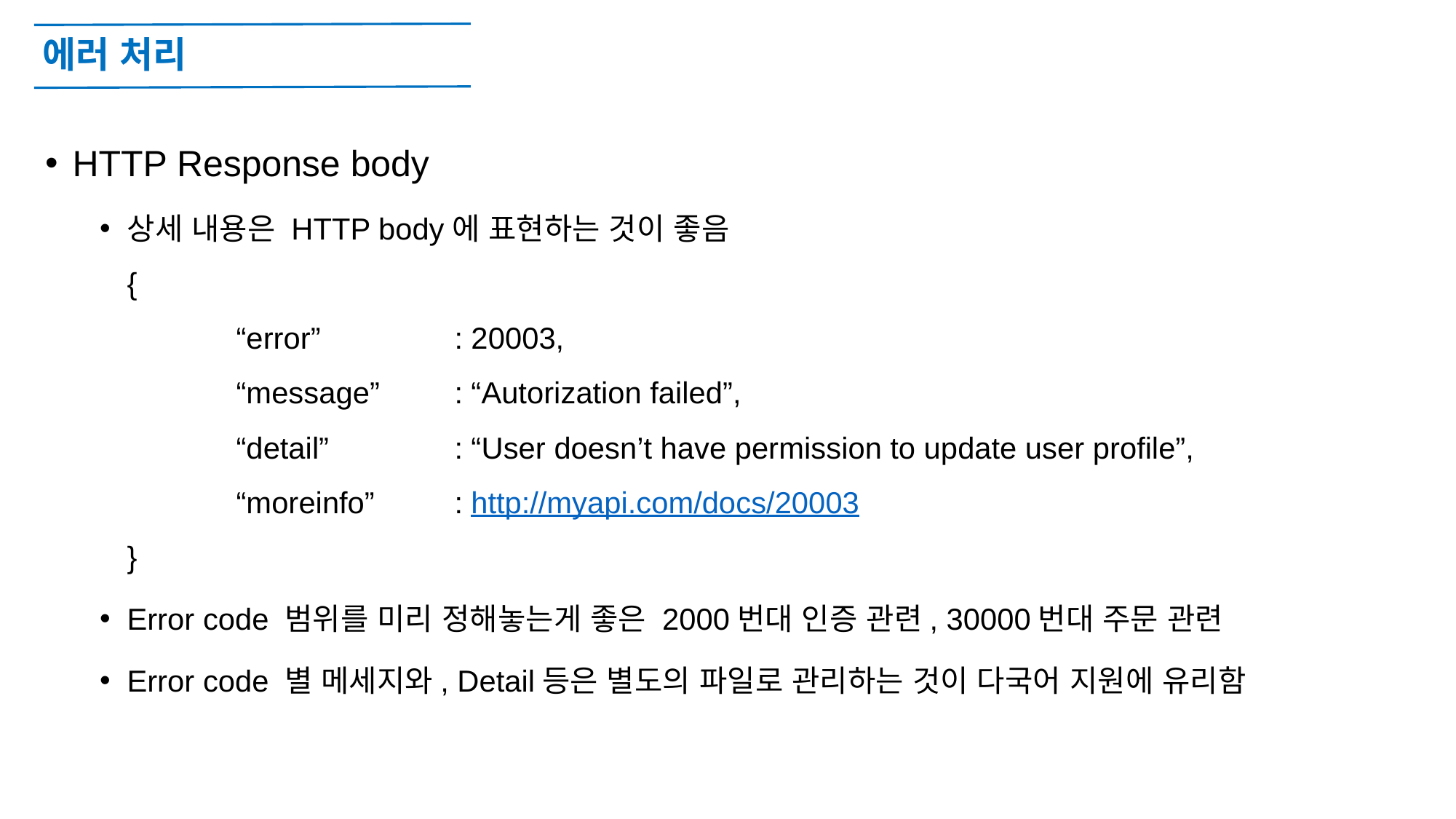

# 에러 처리
HTTP Response body
상세 내용은 HTTP body에 표현하는 것이 좋음
{
	“error”		: 20003,
	“message”	: “Autorization failed”,
	“detail”		: “User doesn’t have permission to update user profile”,
	“moreinfo”	: http://myapi.com/docs/20003
}
Error code 범위를 미리 정해놓는게 좋은 2000번대 인증 관련, 30000번대 주문 관련
Error code 별 메세지와, Detail등은 별도의 파일로 관리하는 것이 다국어 지원에 유리함